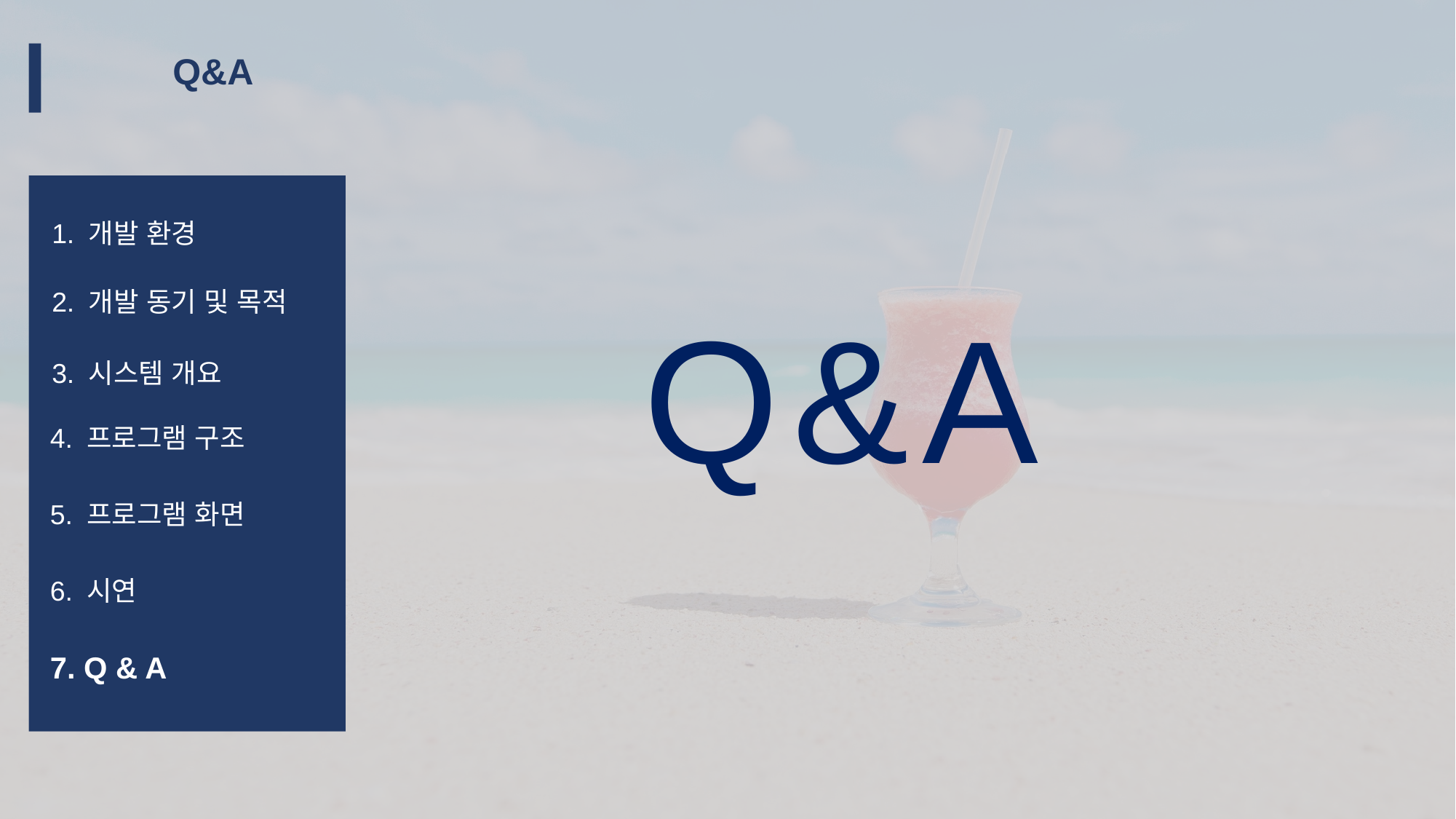

Q&A

1. 개발 환경
2. 개발 동기 및 목적
Q & A
3. 시스템 개요
4. 프로그램 구조
5. 프로그램 화면
6. 시연
7. Q & A